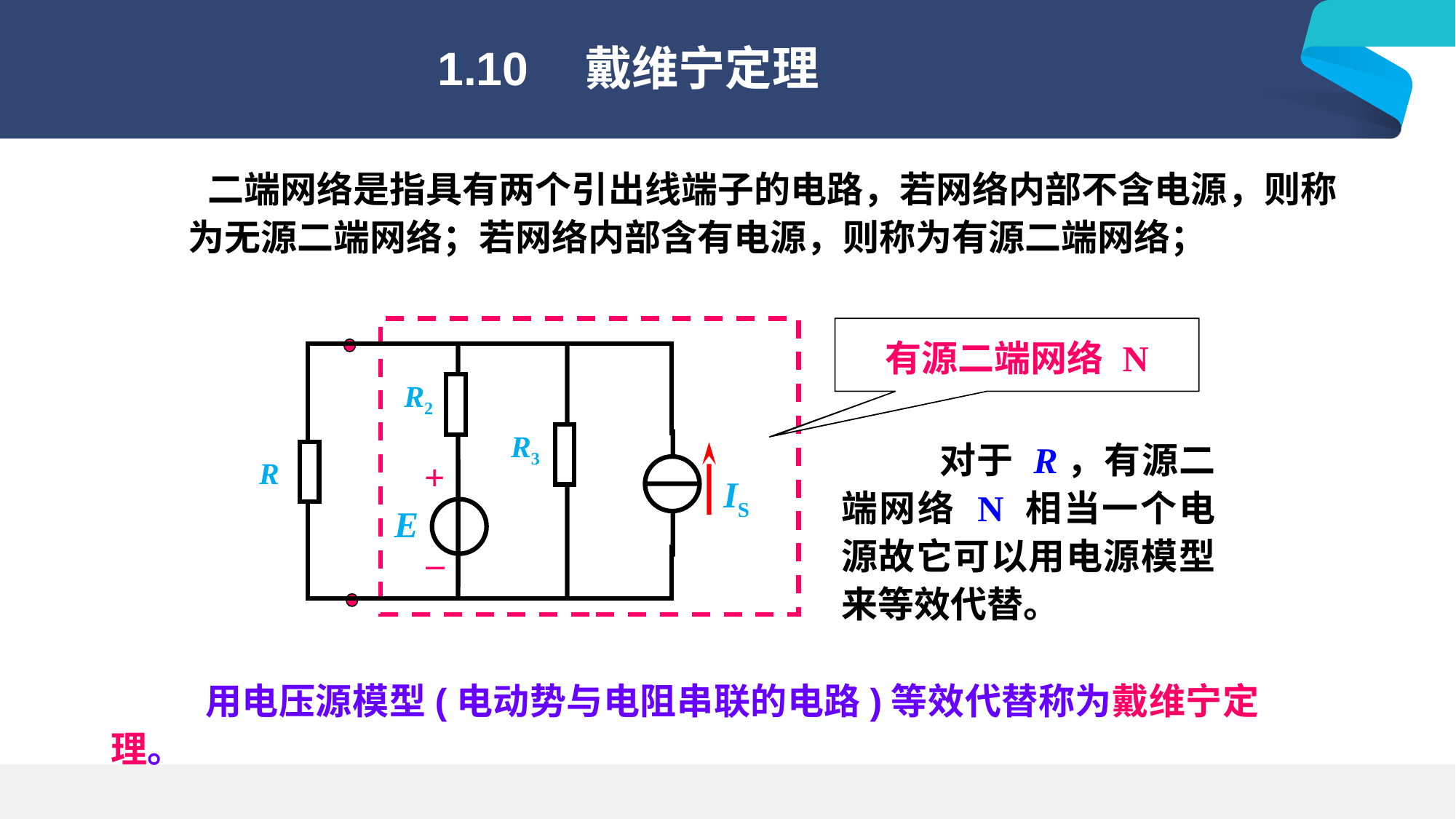

# 1.10　戴维宁定理
 二端网络是指具有两个引出线端子的电路，若网络内部不含电源，则称为无源二端网络；若网络内部含有电源，则称为有源二端网络；

无源二端网络 N
有源二端网络 N

R2

R3

R1

R
        对于 R，有源二端网络 N 相当一个电源故它可以用电源模型来等效代替。

IS
+
E

–

        用电压源模型(电动势与电阻串联的电路)等效代替称为戴维宁定理。